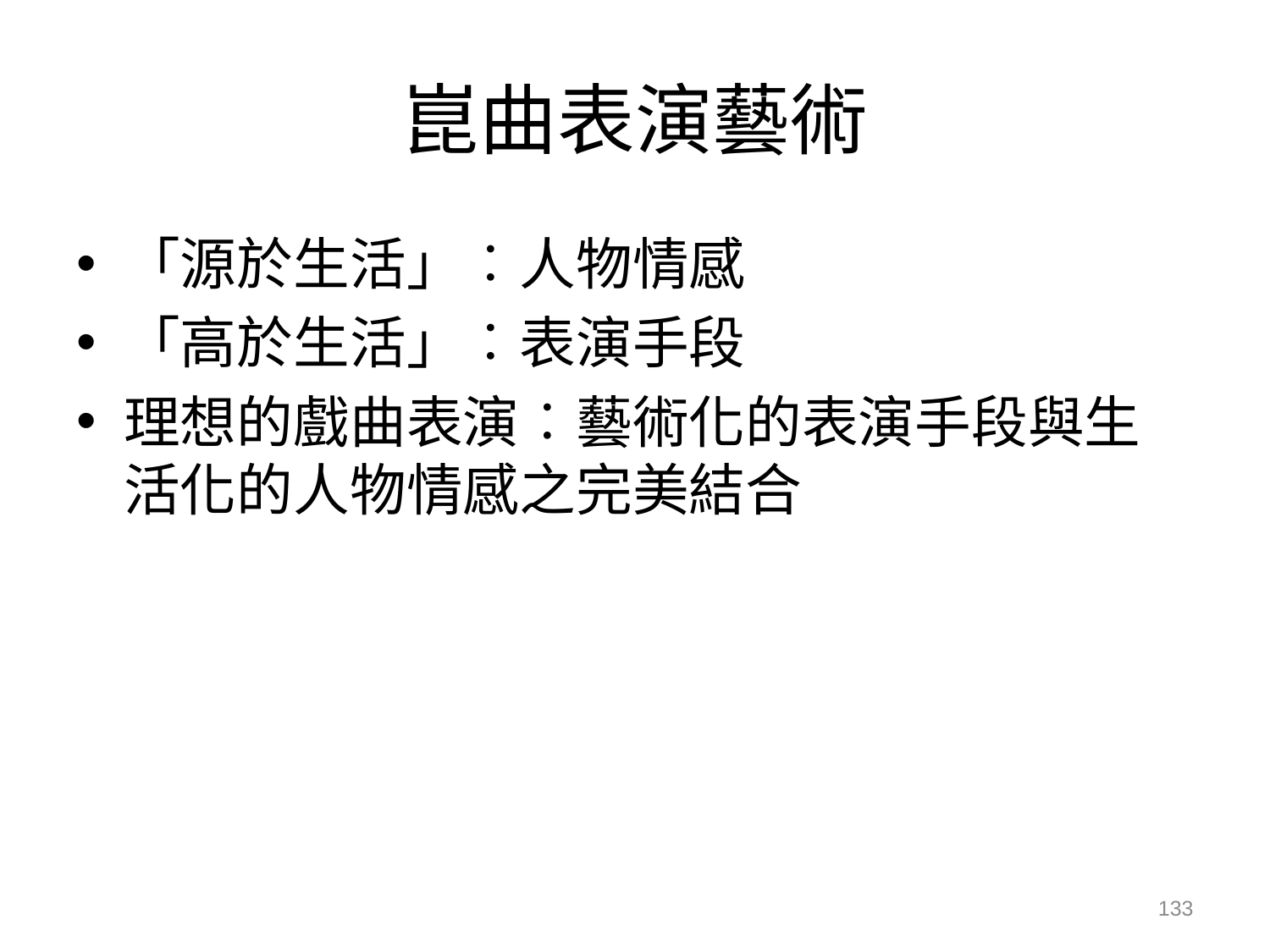

# 崑曲表演藝術
「源於生活」︰人物情感
「高於生活」︰表演手段
理想的戲曲表演︰藝術化的表演手段與生活化的人物情感之完美結合
133